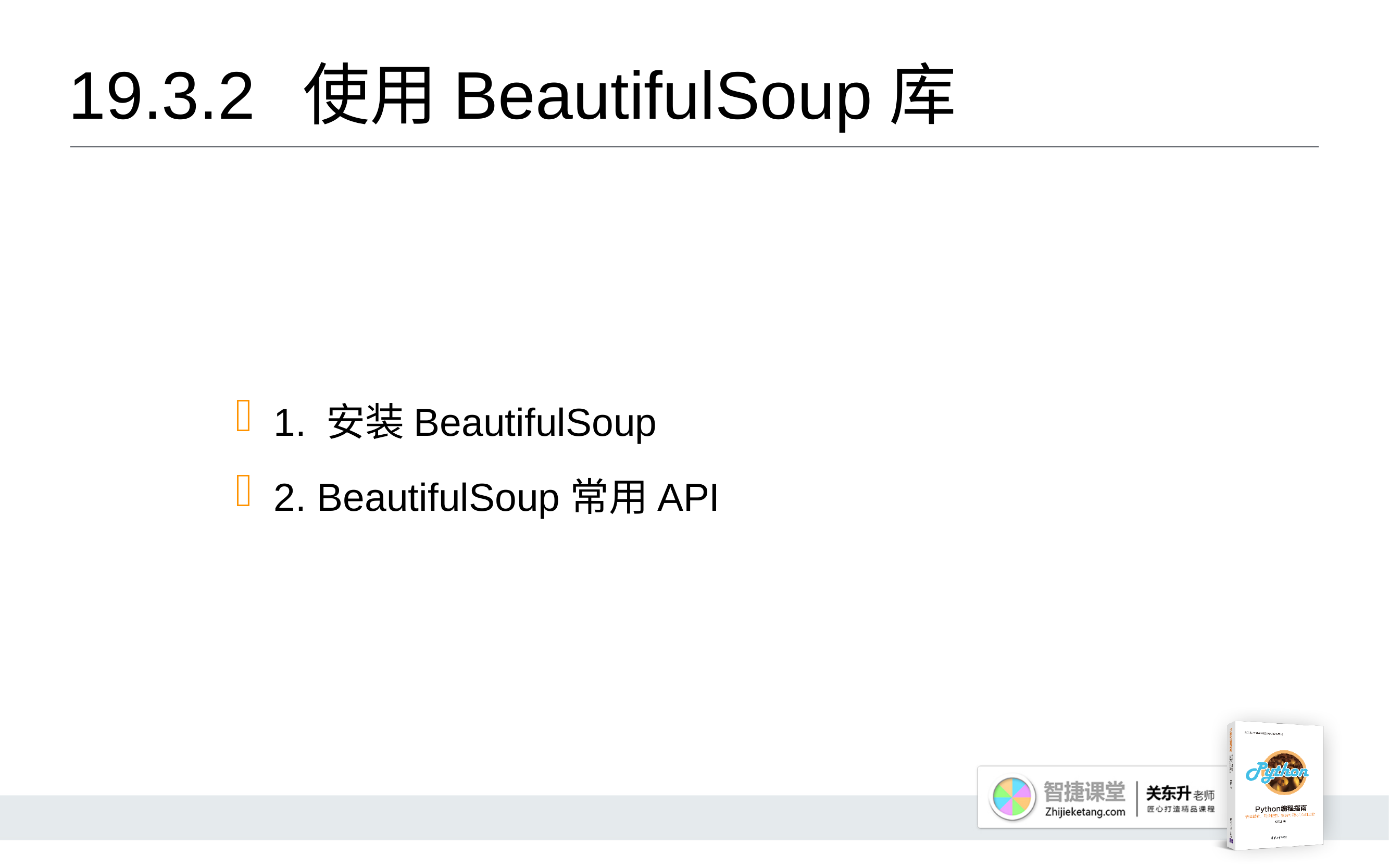

# 19.3.2 	使用BeautifulSoup库
1. 安装BeautifulSoup
2. BeautifulSoup常用API